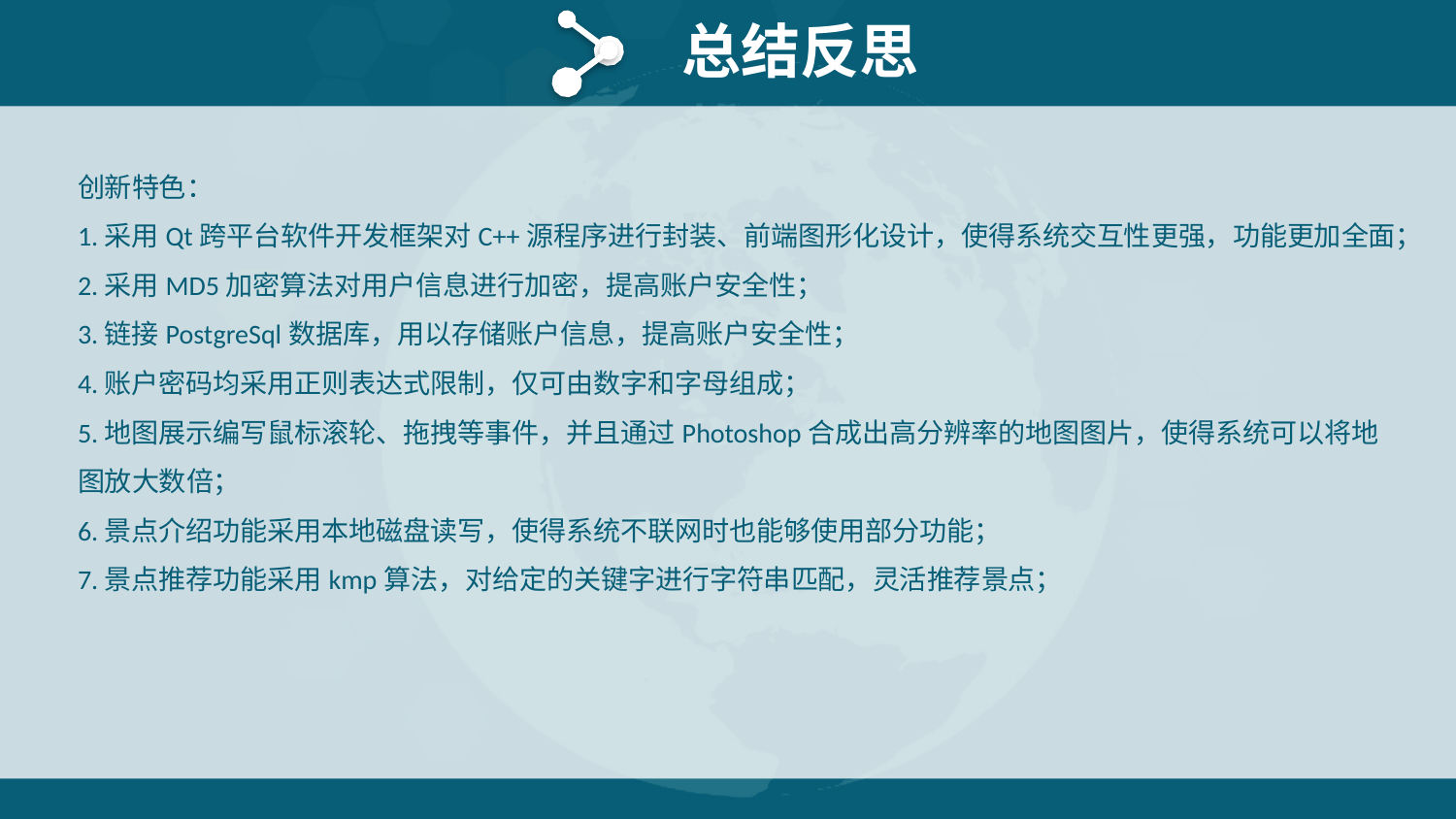

总结反思
创新特色：
1.采用Qt跨平台软件开发框架对C++源程序进行封装、前端图形化设计，使得系统交互性更强，功能更加全面；
2.采用MD5加密算法对用户信息进行加密，提高账户安全性；
3.链接PostgreSql数据库，用以存储账户信息，提高账户安全性；
4.账户密码均采用正则表达式限制，仅可由数字和字母组成；
5.地图展示编写鼠标滚轮、拖拽等事件，并且通过Photoshop合成出高分辨率的地图图片，使得系统可以将地图放大数倍；
6.景点介绍功能采用本地磁盘读写，使得系统不联网时也能够使用部分功能；
7.景点推荐功能采用kmp算法，对给定的关键字进行字符串匹配，灵活推荐景点；